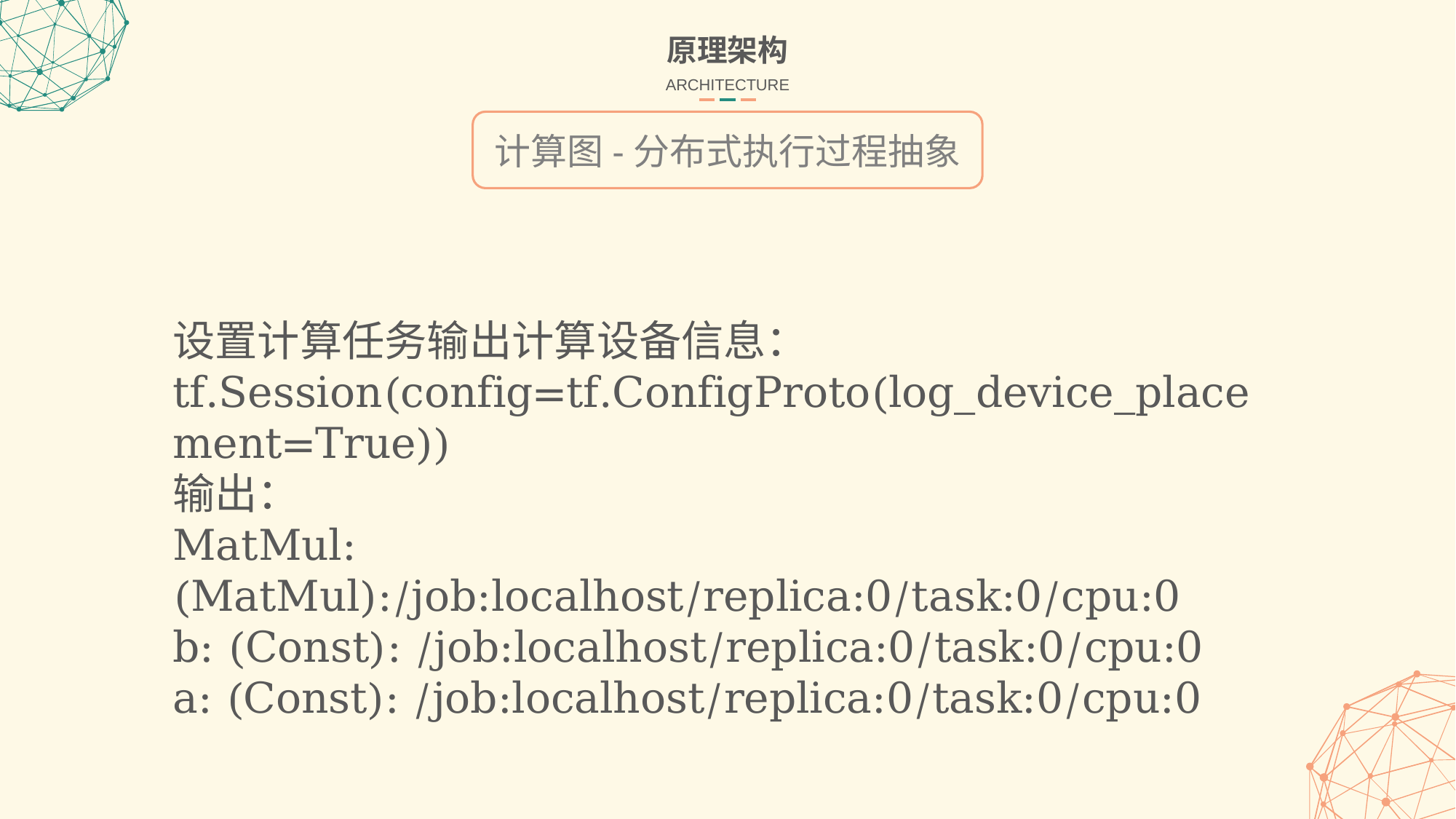

原理架构
ARCHITECTURE
计算图-分布式执行过程抽象
设置计算任务输出计算设备信息：
tf.Session(config=tf.ConfigProto(log_device_placement=True))
输出：
MatMul: (MatMul):/job:localhost/replica:0/task:0/cpu:0
b: (Const): /job:localhost/replica:0/task:0/cpu:0
a: (Const): /job:localhost/replica:0/task:0/cpu:0